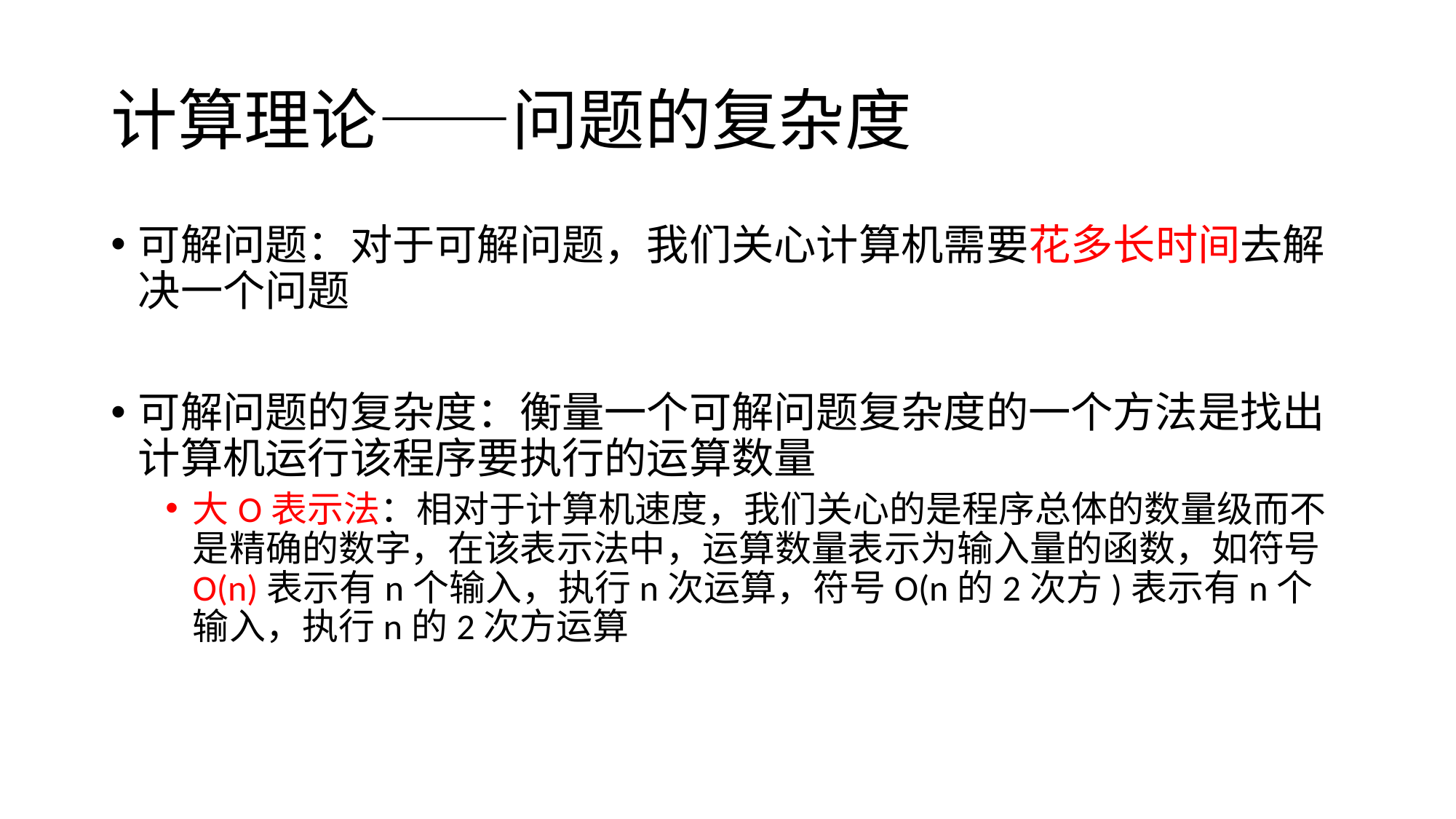

# 计算理论——问题的复杂度
可解问题：对于可解问题，我们关心计算机需要花多长时间去解决一个问题

可解问题的复杂度：衡量一个可解问题复杂度的一个方法是找出计算机运行该程序要执行的运算数量
大O表示法：相对于计算机速度，我们关心的是程序总体的数量级而不是精确的数字，在该表示法中，运算数量表示为输入量的函数，如符号O(n)表示有n个输入，执行n次运算，符号O(n的2次方)表示有n个输入，执行n的2次方运算